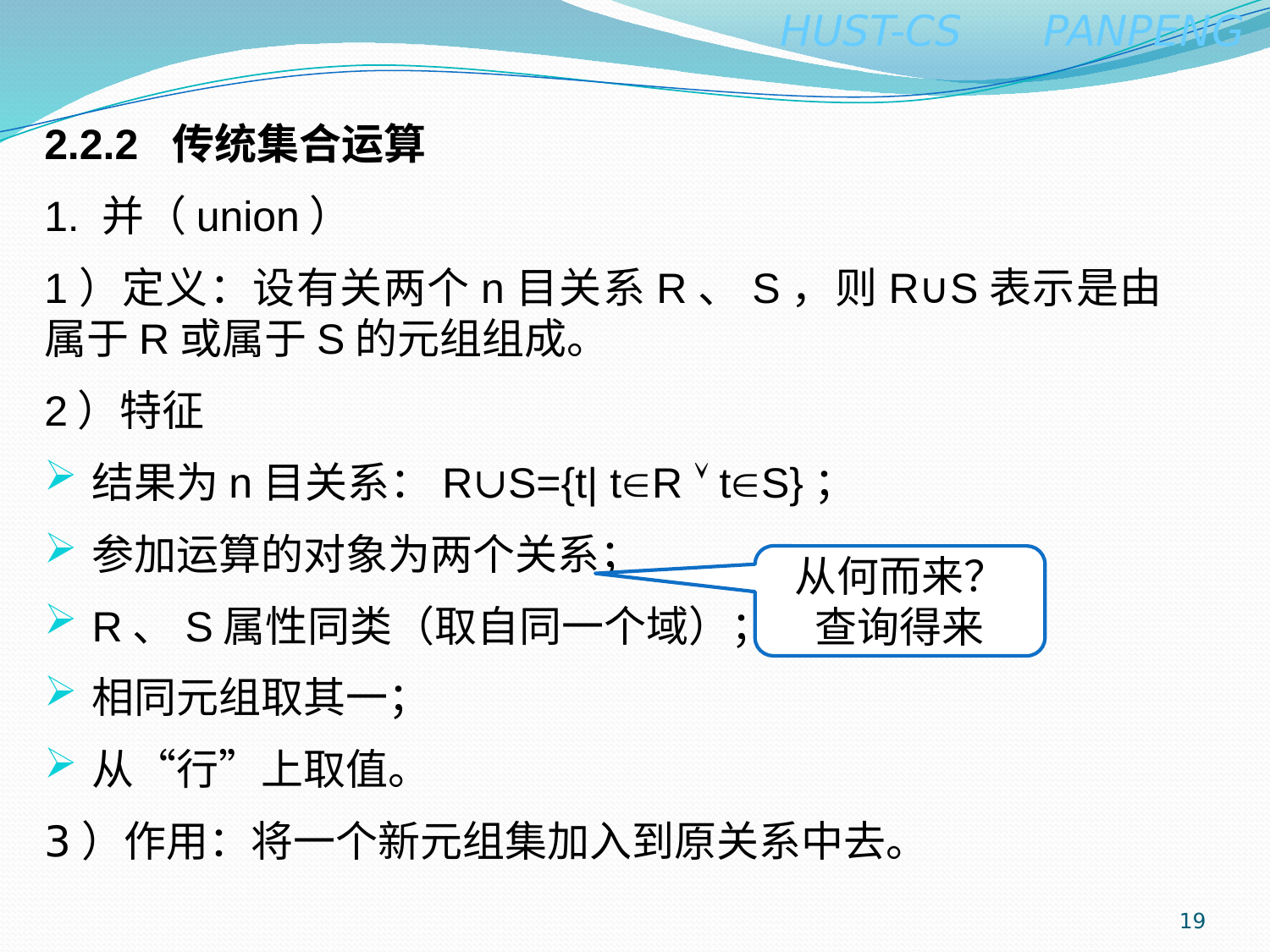

2.2.2  传统集合运算
1. 并（union）
1）定义：设有关两个n目关系R、S，则R∪S表示是由属于R或属于S的元组组成。
2）特征
结果为n目关系：R∪S={t| t∈R ∨ t∈S}；
参加运算的对象为两个关系；
R、S属性同类（取自同一个域）；
相同元组取其一；
从“行”上取值。
3）作用：将一个新元组集加入到原关系中去。
从何而来？
查询得来
19